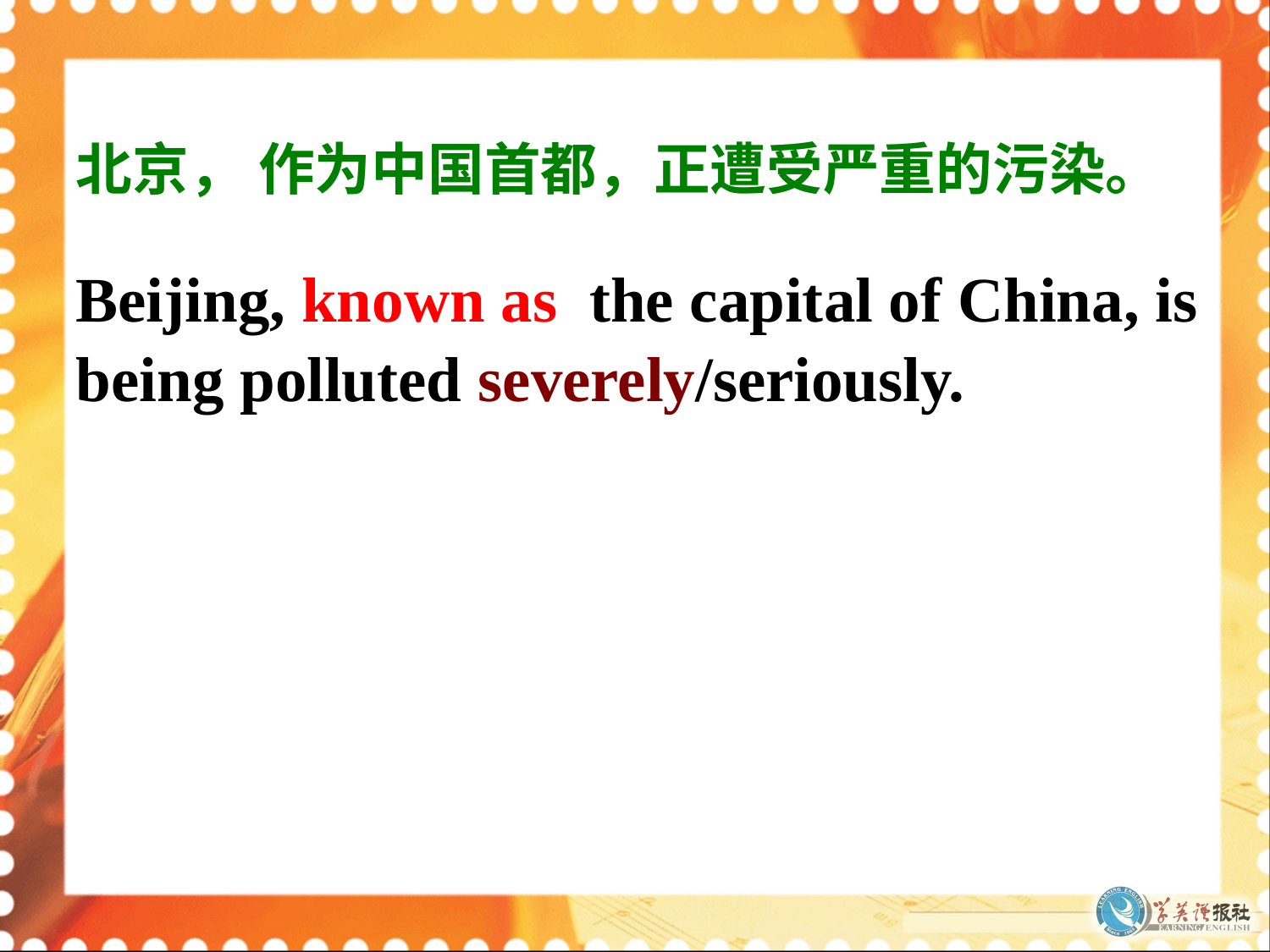

北京， 作为中国首都，正遭受严重的污染。
Beijing, known as  the capital of China, is being polluted severely/seriously.